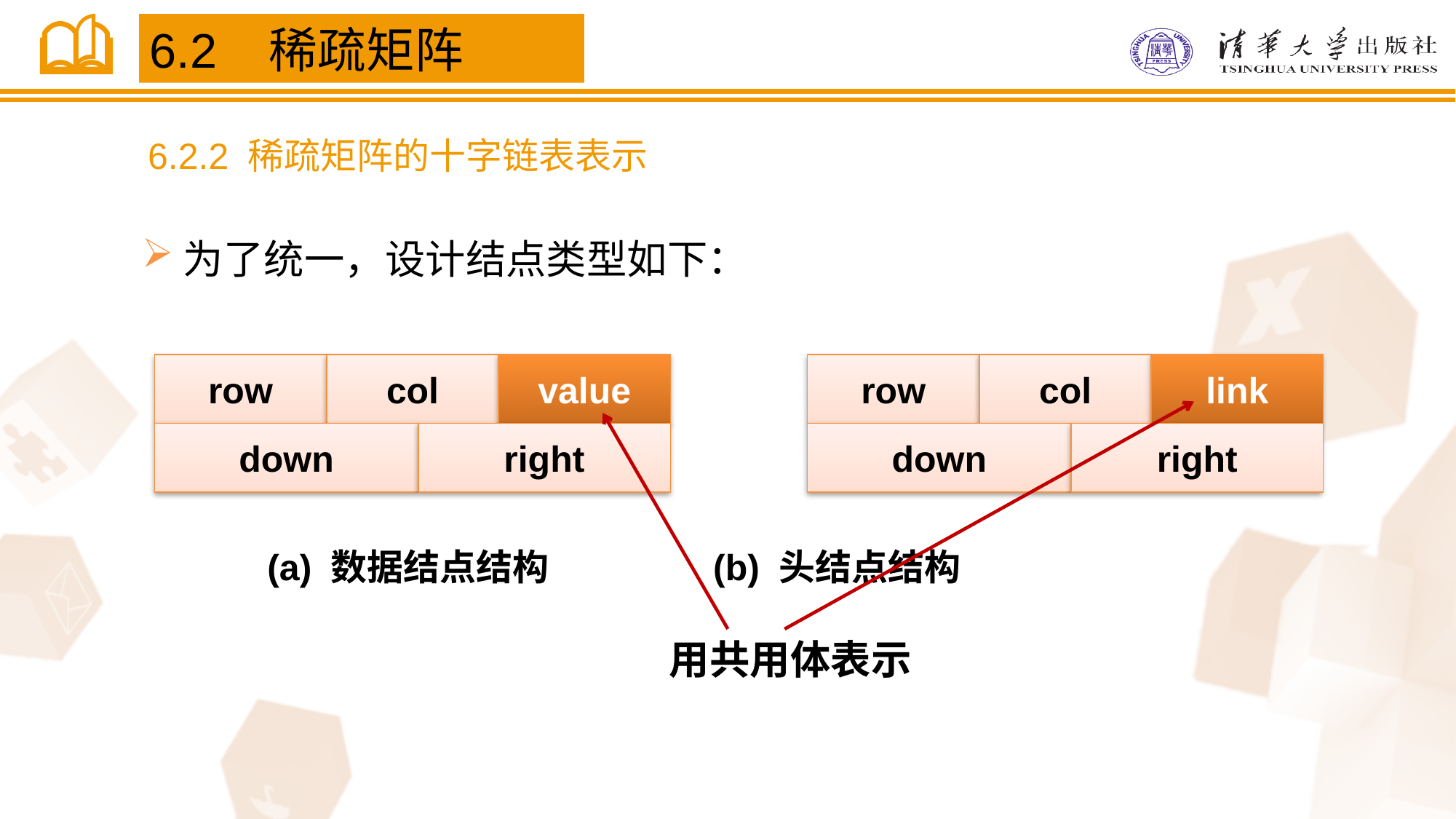

6.2   稀疏矩阵
6.2.2 稀疏矩阵的十字链表表示

为了统一，设计结点类型如下：
row
col
value
row
col
link

用共用体表示
down
right
down
right
 (a) 数据结点结构                   (b) 头结点结构